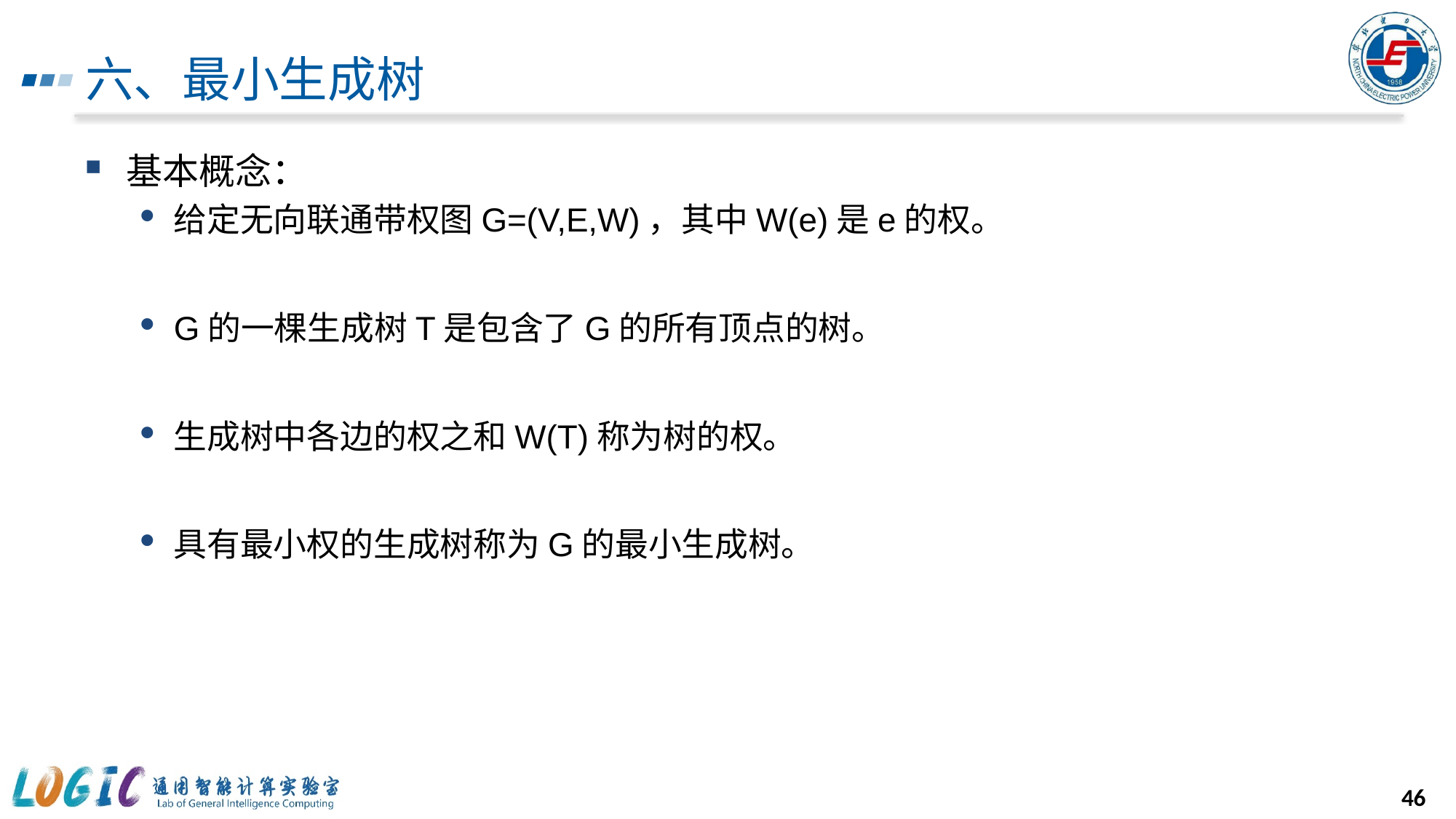

# 六、最小生成树
基本概念：
给定无向联通带权图G=(V,E,W)，其中W(e)是e的权。

G的一棵生成树T是包含了G的所有顶点的树。

生成树中各边的权之和W(T)称为树的权。

具有最小权的生成树称为G的最小生成树。

46